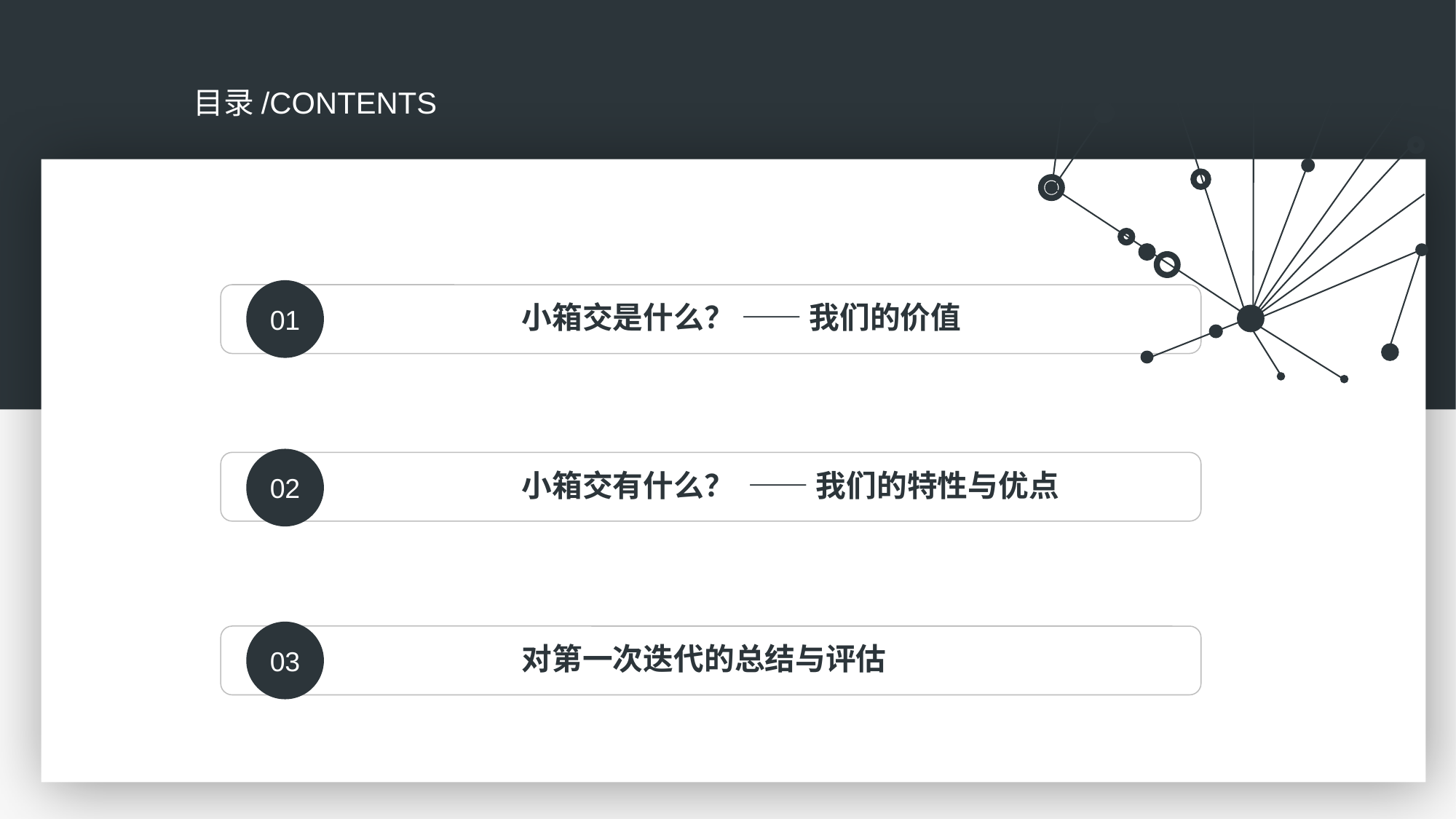

目录/CONTENTS

01

小箱交是什么？ —— 我们的价值

02

小箱交有什么？  —— 我们的特性与优点
03

对第一次迭代的总结与评估